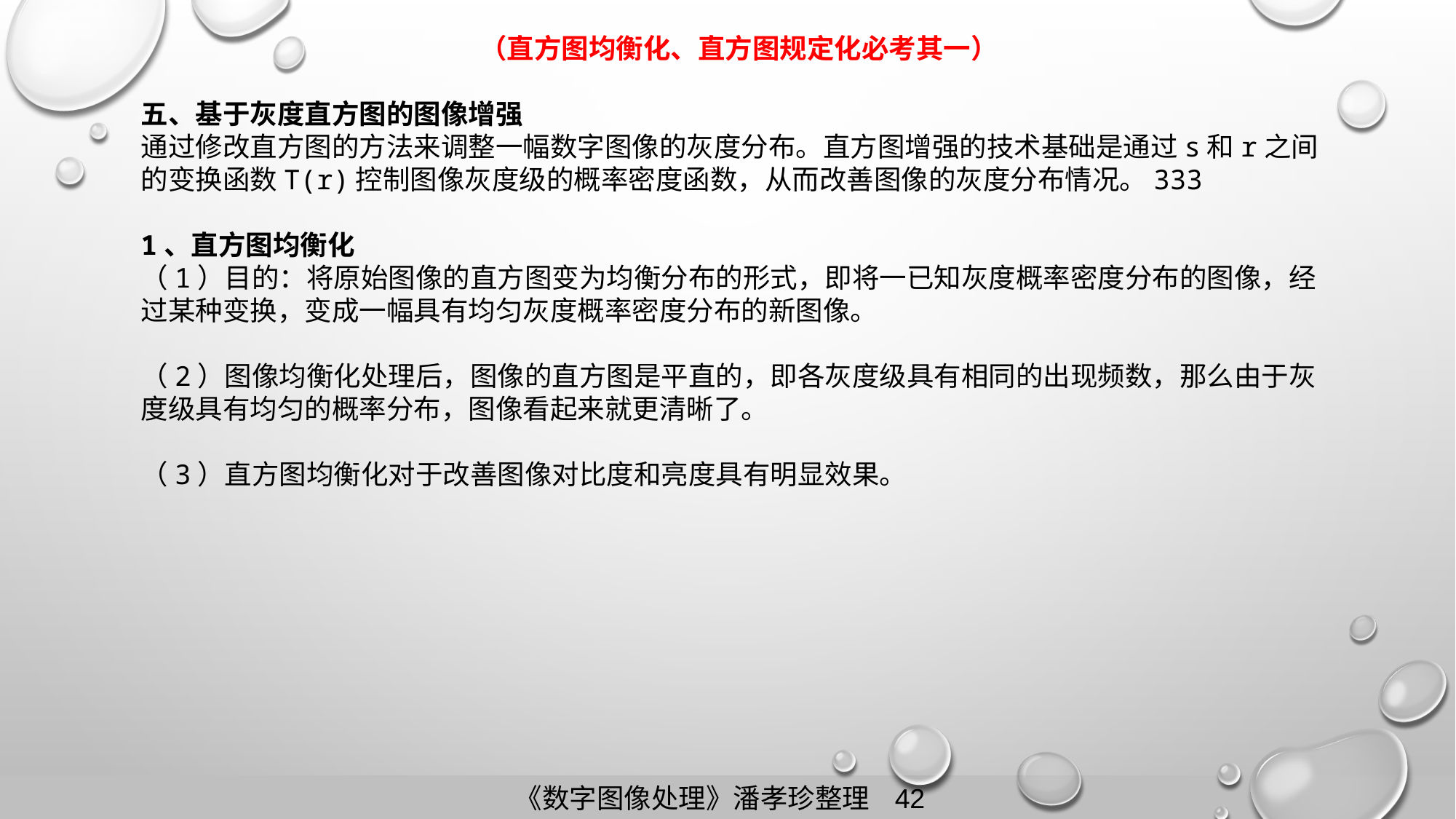

（直方图均衡化、直方图规定化必考其一）

五、基于灰度直方图的图像增强
通过修改直方图的方法来调整一幅数字图像的灰度分布。直方图增强的技术基础是通过s和r之间的变换函数T(r)控制图像灰度级的概率密度函数，从而改善图像的灰度分布情况。333

1、直方图均衡化
（1）目的：将原始图像的直方图变为均衡分布的形式，即将一已知灰度概率密度分布的图像，经过某种变换，变成一幅具有均匀灰度概率密度分布的新图像。

（2）图像均衡化处理后，图像的直方图是平直的，即各灰度级具有相同的出现频数，那么由于灰度级具有均匀的概率分布，图像看起来就更清晰了。

（3）直方图均衡化对于改善图像对比度和亮度具有明显效果。